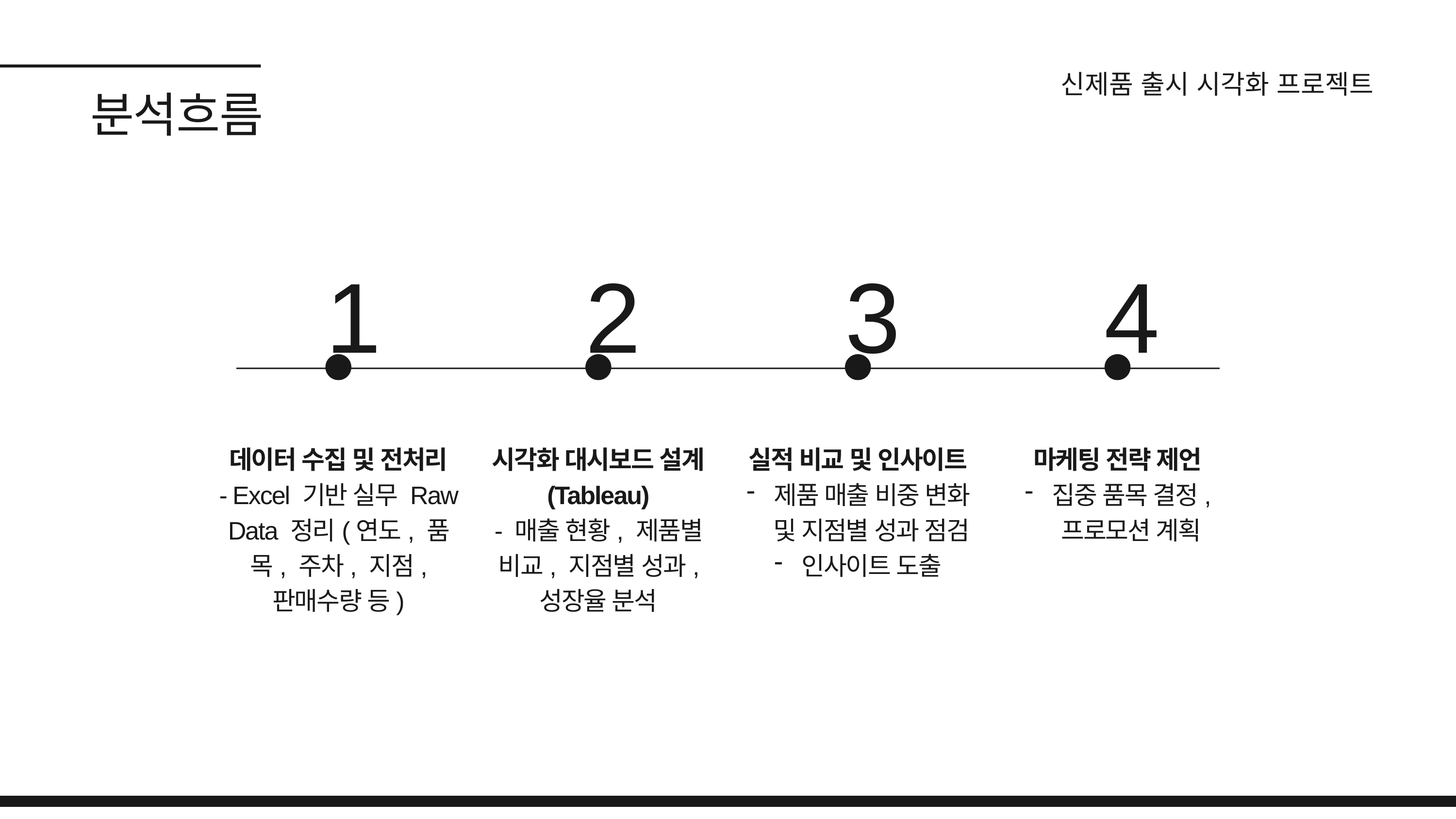

신제품 출시 시각화 프로젝트

분석흐름
1
2
3
4

데이터 수집 및 전처리
- Excel 기반 실무 Raw Data 정리(연도, 품목, 주차, 지점, 판매수량 등)
시각화 대시보드 설계
(Tableau)
- 매출 현황, 제품별 비교, 지점별 성과, 성장율 분석
실적 비교 및 인사이트
제품 매출 비중 변화 및 지점별 성과 점검
인사이트 도출
마케팅 전략 제언
집중 품목 결정, 프로모션 계획